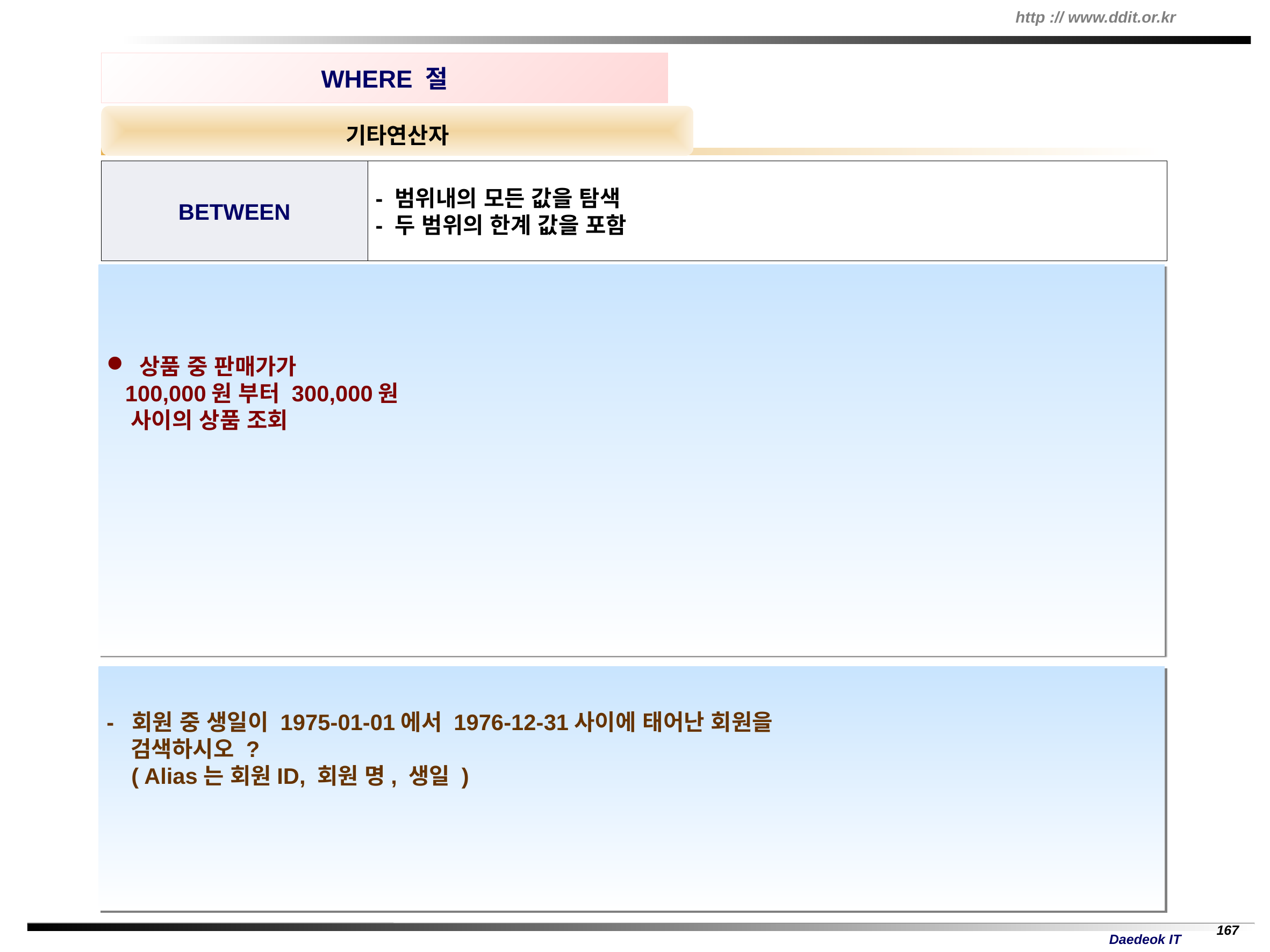

WHERE 절
기타연산자

BETWEEN
- 범위내의 모든 값을 탐색
- 두 범위의 한계 값을 포함

 상품 중 판매가가
   100,000원 부터 300,000원
   사이의 상품 조회

-  회원 중 생일이 1975-01-01에서 1976-12-31사이에 태어난 회원을
   검색하시오 ?
    ( Alias는 회원ID, 회원 명, 생일 )